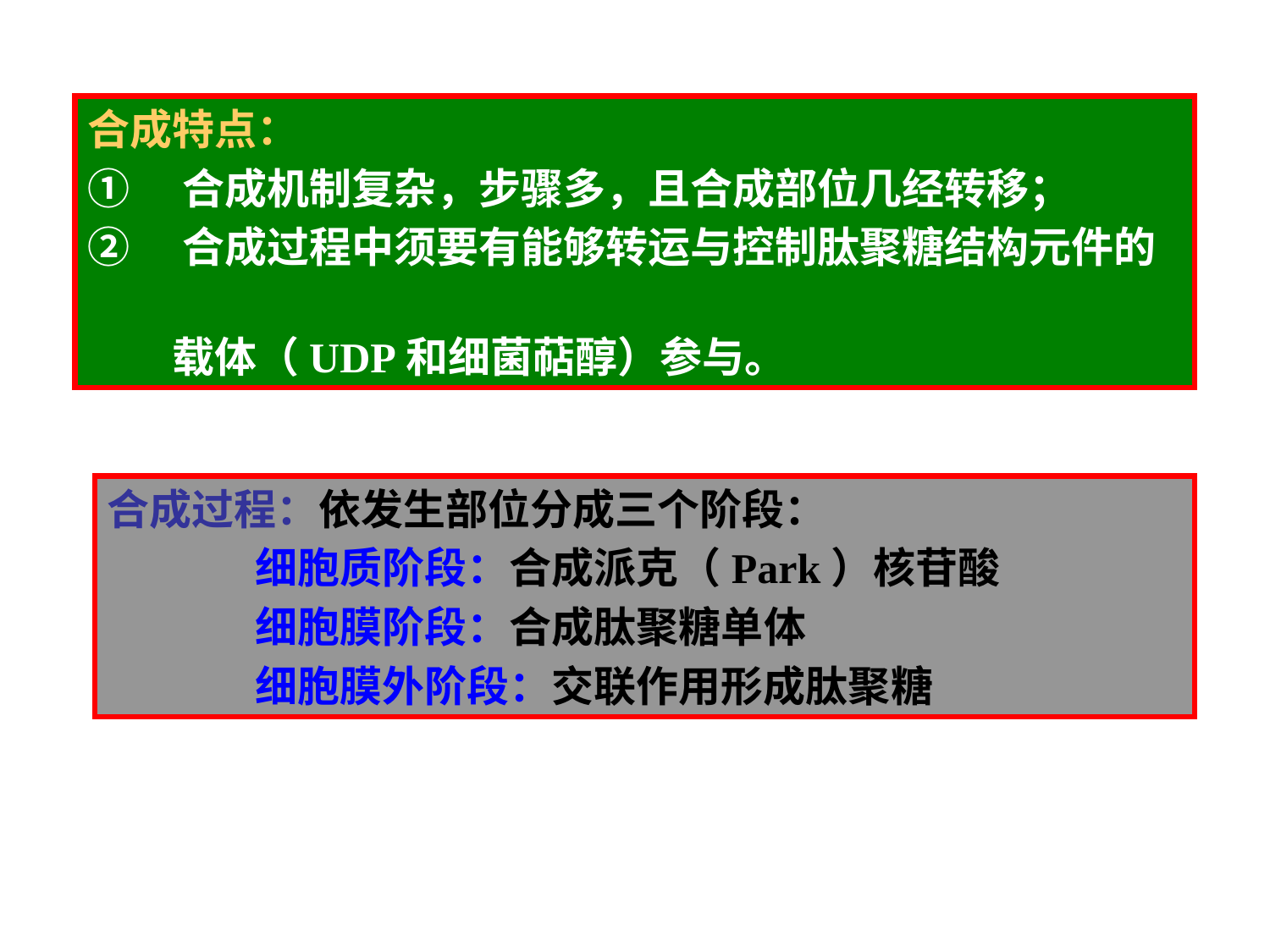

合成特点：
①　合成机制复杂，步骤多，且合成部位几经转移；
②　合成过程中须要有能够转运与控制肽聚糖结构元件的
　　载体（UDP和细菌萜醇）参与。
合成过程：依发生部位分成三个阶段：
　　细胞质阶段：合成派克（Park）核苷酸
　　细胞膜阶段：合成肽聚糖单体
　　细胞膜外阶段：交联作用形成肽聚糖